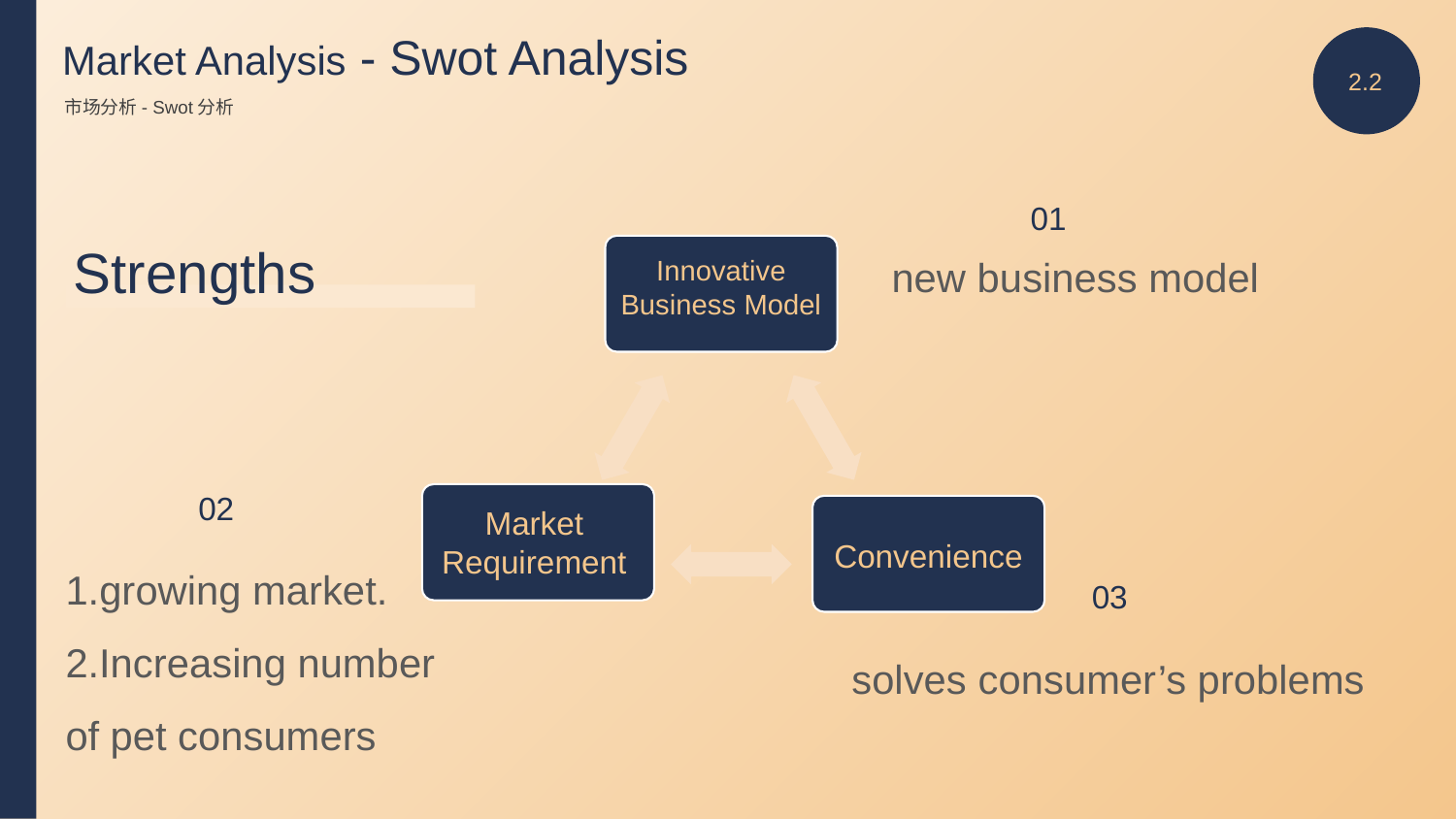

Market Analysis - Swot Analysis

2.2
市场分析- Swot分析
01
new business model
Strengths

Innovative Business Model

02

Market Requirement

Convenience
1.growing market. 2.Increasing number of pet consumers

03
solves consumer’s problems